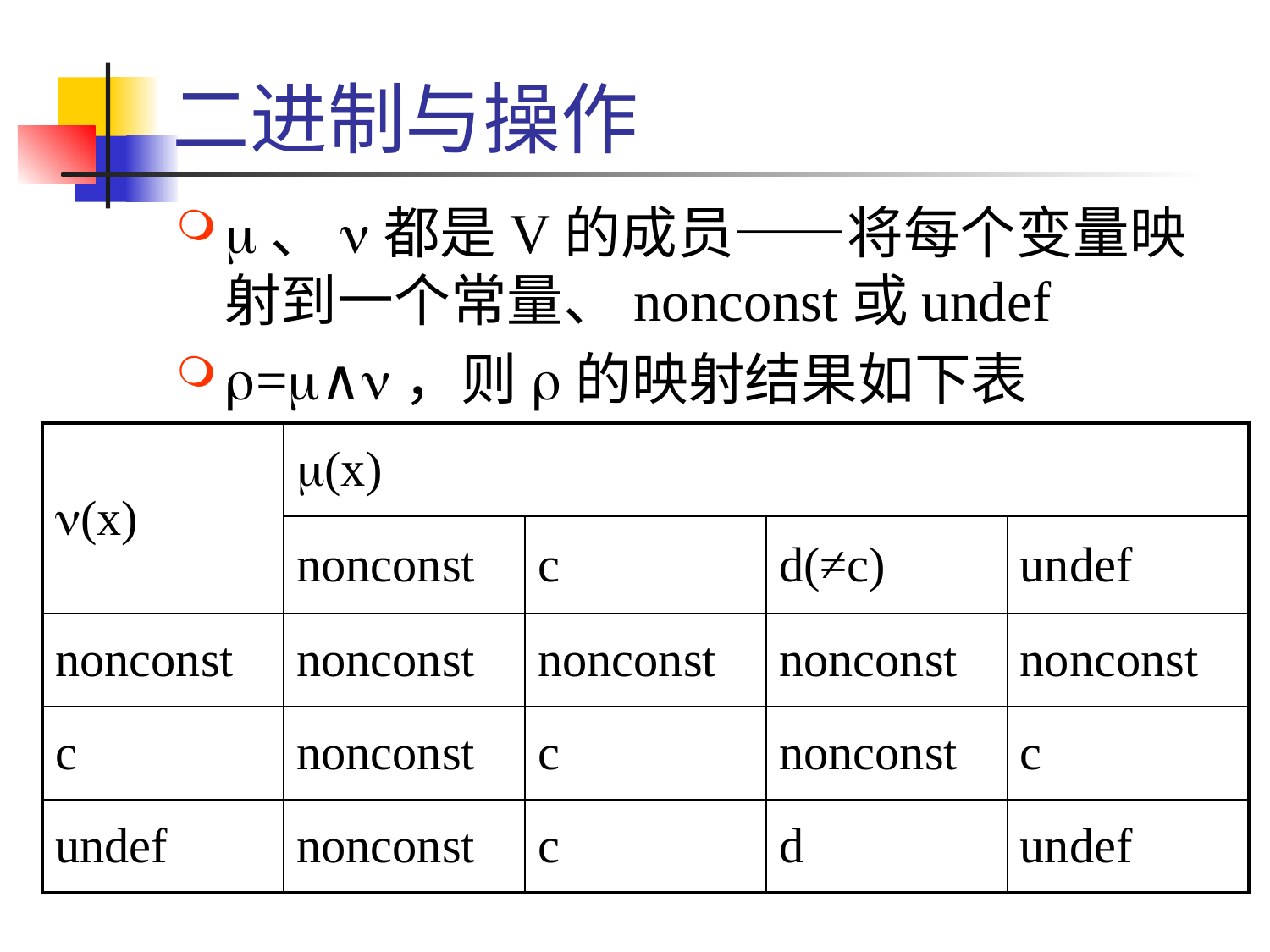

# 二进制与操作
μ、ν都是V的成员——将每个变量映射到一个常量、nonconst或undef
ρ=μ∧ν，则ρ的映射结果如下表
| ν(x) | μ(x) |  |  |  |
| --- | --- | --- | --- | --- |
|  | nonconst | c | d(≠c) | undef |
| nonconst | nonconst | nonconst | nonconst | nonconst |
| c | nonconst | c | nonconst | c |
| undef | nonconst | c | d | undef |